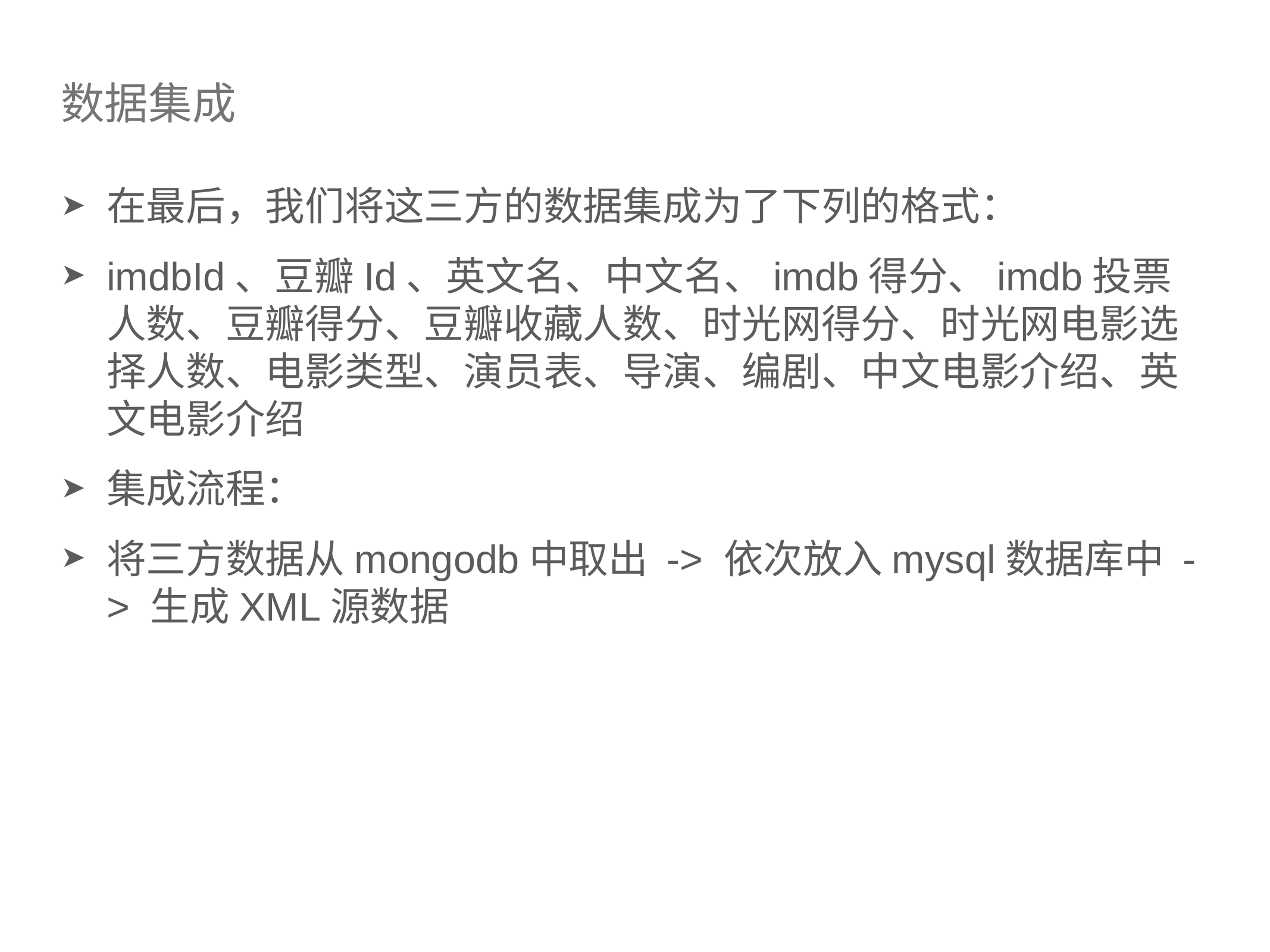

# 数据集成

在最后，我们将这三方的数据集成为了下列的格式：
imdbId、豆瓣Id、英文名、中文名、imdb得分、imdb投票人数、豆瓣得分、豆瓣收藏人数、时光网得分、时光网电影选择人数、电影类型、演员表、导演、编剧、中文电影介绍、英文电影介绍
集成流程：
将三方数据从mongodb中取出 -> 依次放入mysql数据库中 -> 生成XML源数据